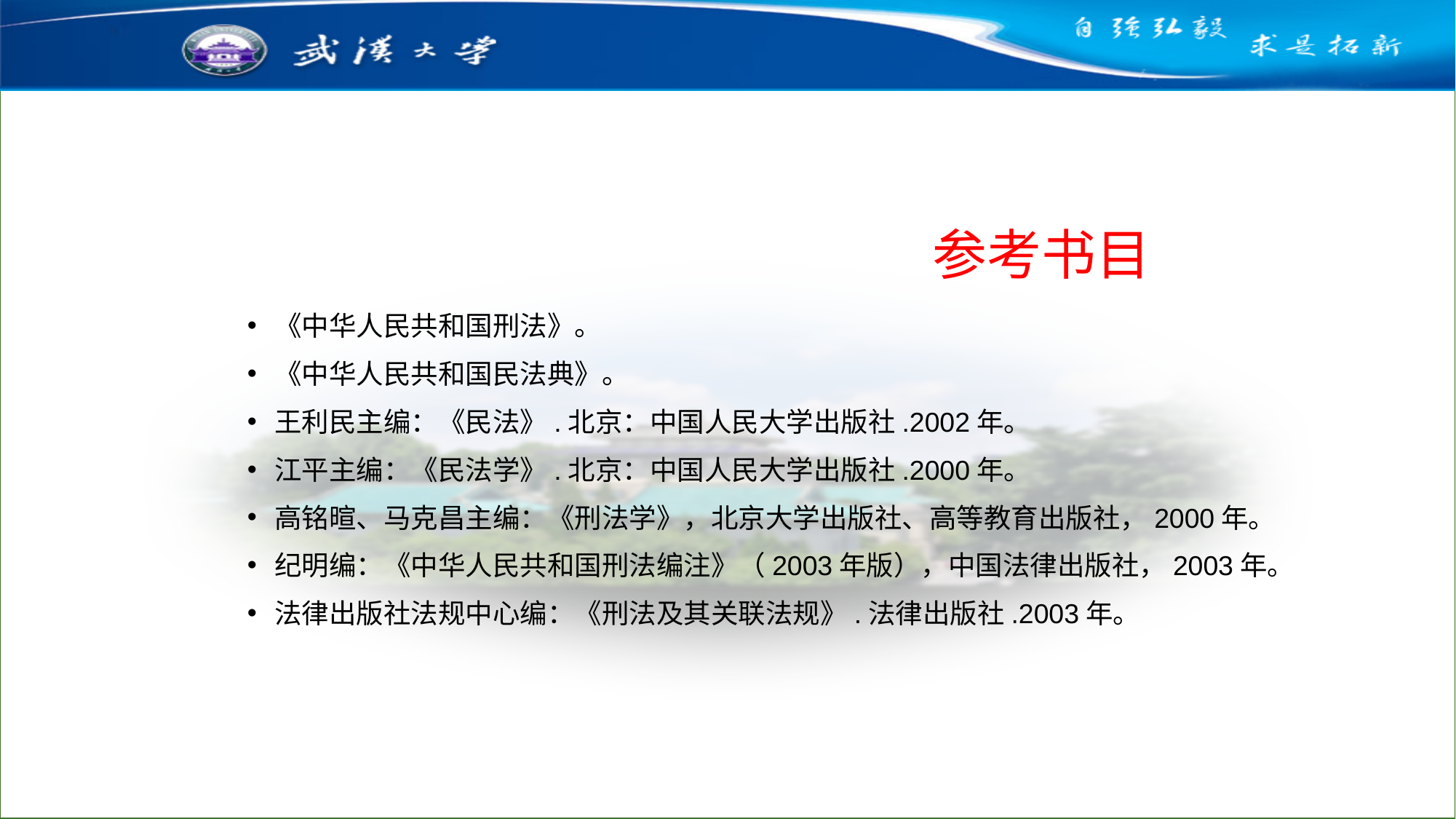

# 参考书目
《中华人民共和国刑法》。
《中华人民共和国民法典》。
王利民主编：《民法》.北京：中国人民大学出版社.2002年。
江平主编：《民法学》.北京：中国人民大学出版社.2000年。
高铭暄、马克昌主编：《刑法学》，北京大学出版社、高等教育出版社，2000年。
纪明编：《中华人民共和国刑法编注》（2003年版），中国法律出版社，2003年。
法律出版社法规中心编：《刑法及其关联法规》.法律出版社.2003年。